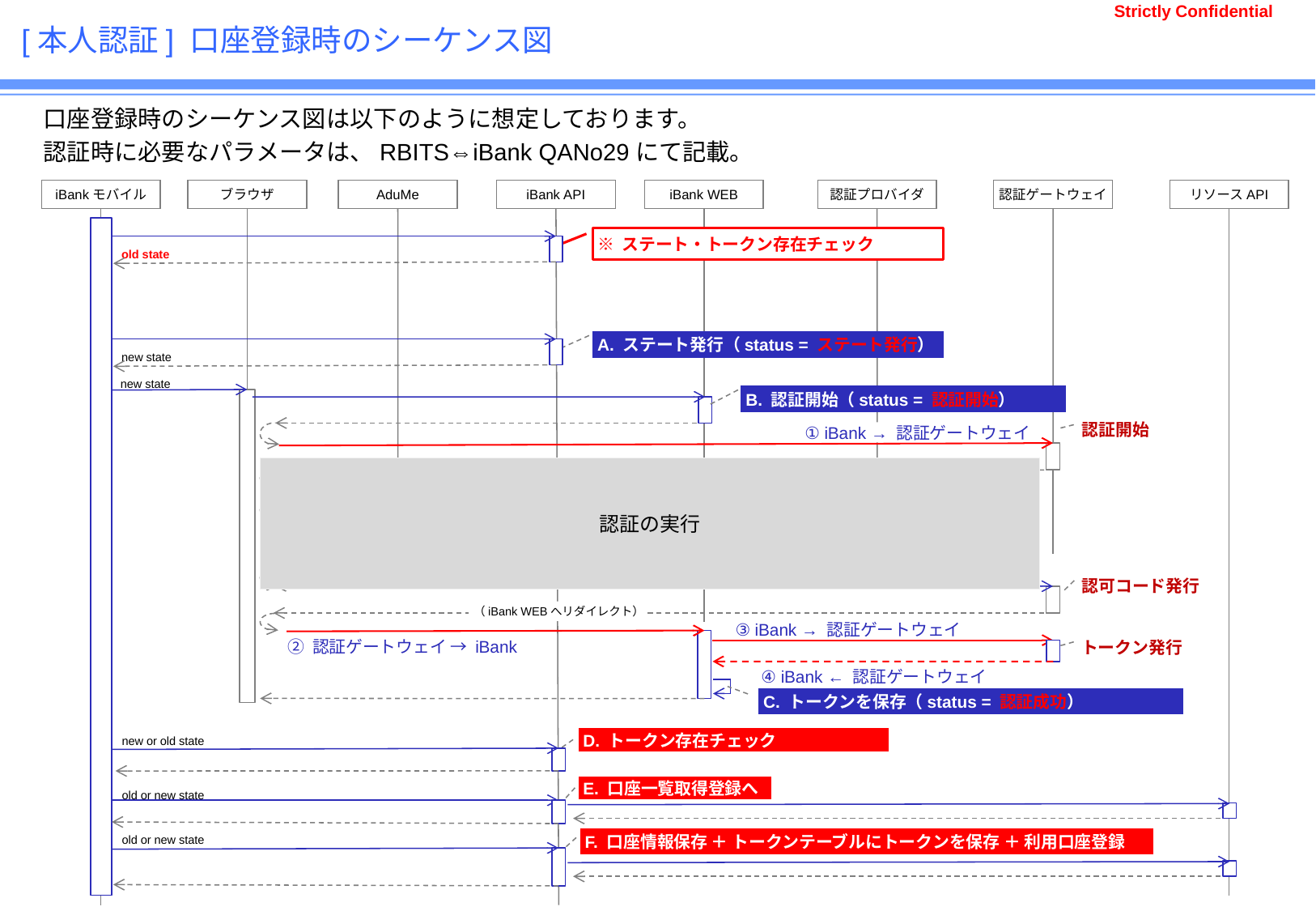

# [本人認証] 口座登録時のシーケンス図
口座登録時のシーケンス図は以下のように想定しております。
認証時に必要なパラメータは、RBITS⇔iBank QANo29にて記載。
iBankモバイル
ブラウザ
AduMe
iBank API
iBank WEB
認証プロバイダ
認証ゲートウェイ
リソースAPI

※ ステート・トークン存在チェック

old state
A. ステート発行（status = ステート発行）

new state
new state
B. 認証開始（status = 認証開始）

認証開始
① iBank → 認証ゲートウェイ

認証の実行
（例：沖縄銀行WEBへリダイレクト）

（例：沖縄アプリへリダイレクト）

認証の実行（認証プロバイダによる）

（認証ゲートウェイへリダイレクト）

認可コード発行

（iBank WEBへリダイレクト）

③ iBank → 認証ゲートウェイ

② 認証ゲートウェイ → iBank
トークン発行

④ iBank ← 認証ゲートウェイ
C. トークンを保存（status = 認証成功）
D. トークン存在チェック
new or old state

E. 口座一覧取得登録へ
old or new state

F. 口座情報保存 ＋ トークンテーブルにトークンを保存 ＋ 利用口座登録
old or new state